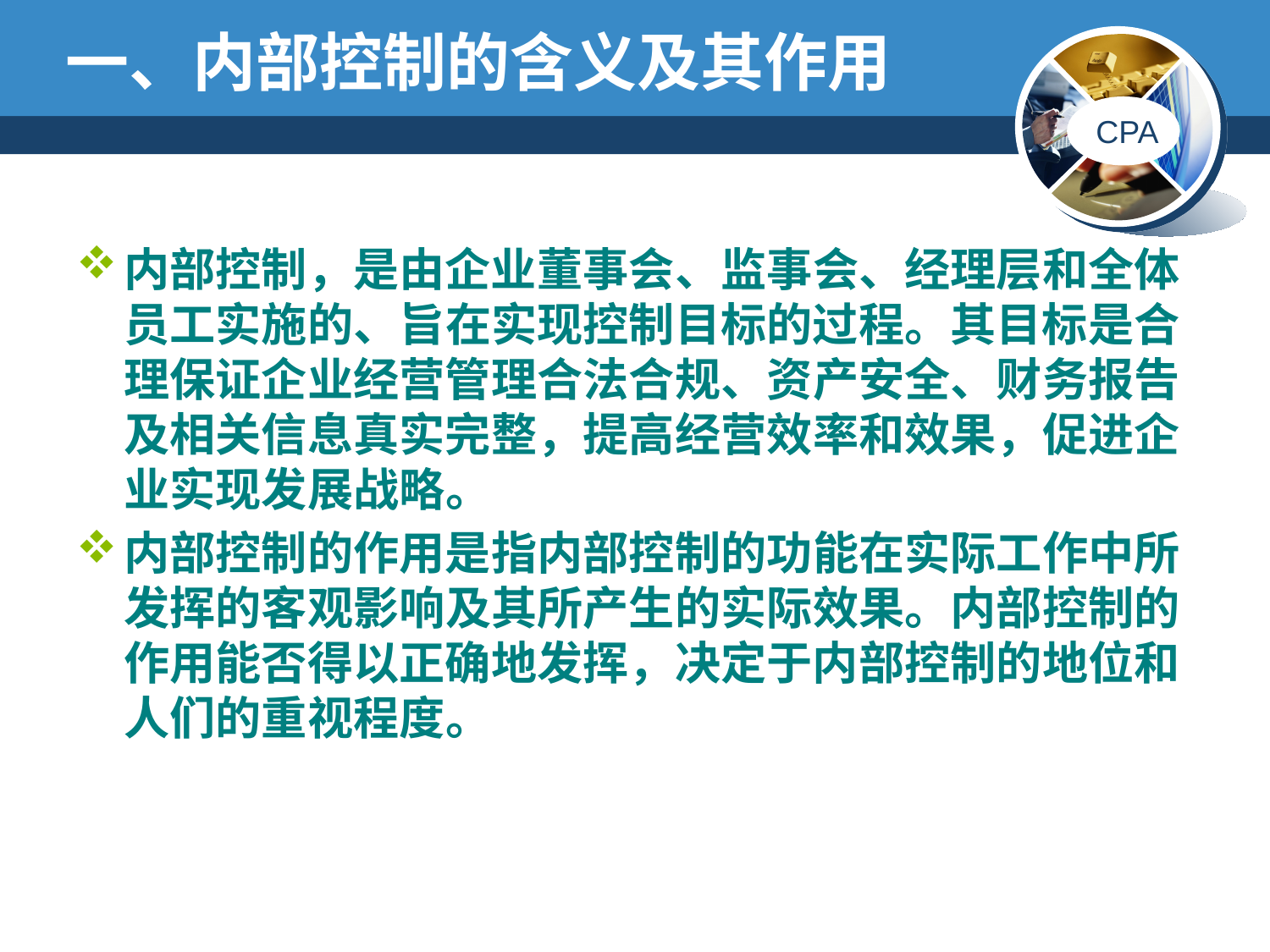

# 一、内部控制的含义及其作用
内部控制，是由企业董事会、监事会、经理层和全体员工实施的、旨在实现控制目标的过程。其目标是合理保证企业经营管理合法合规、资产安全、财务报告及相关信息真实完整，提高经营效率和效果，促进企业实现发展战略。
内部控制的作用是指内部控制的功能在实际工作中所发挥的客观影响及其所产生的实际效果。内部控制的作用能否得以正确地发挥，决定于内部控制的地位和人们的重视程度。